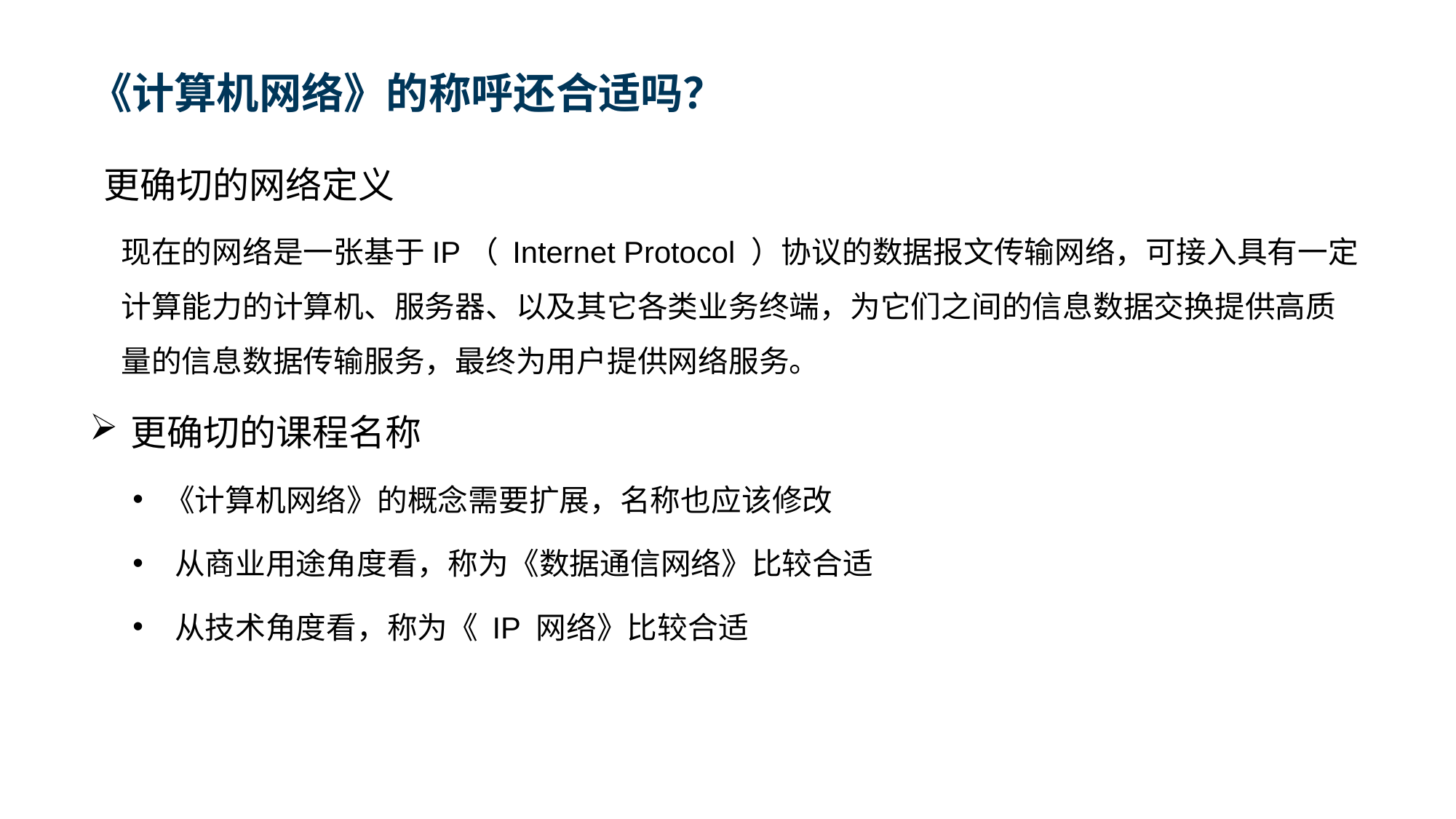

# 《计算机网络》的称呼还合适吗？
 更确切的网络定义
 	现在的网络是一张基于IP（ Internet Protocol ）协议的数据报文传输网络，可接入具有一定计算能力的计算机、服务器、以及其它各类业务终端，为它们之间的信息数据交换提供高质量的信息数据传输服务，最终为用户提供网络服务。
更确切的课程名称
《计算机网络》的概念需要扩展，名称也应该修改
从商业用途角度看，称为《数据通信网络》比较合适
从技术角度看，称为《 IP 网络》比较合适